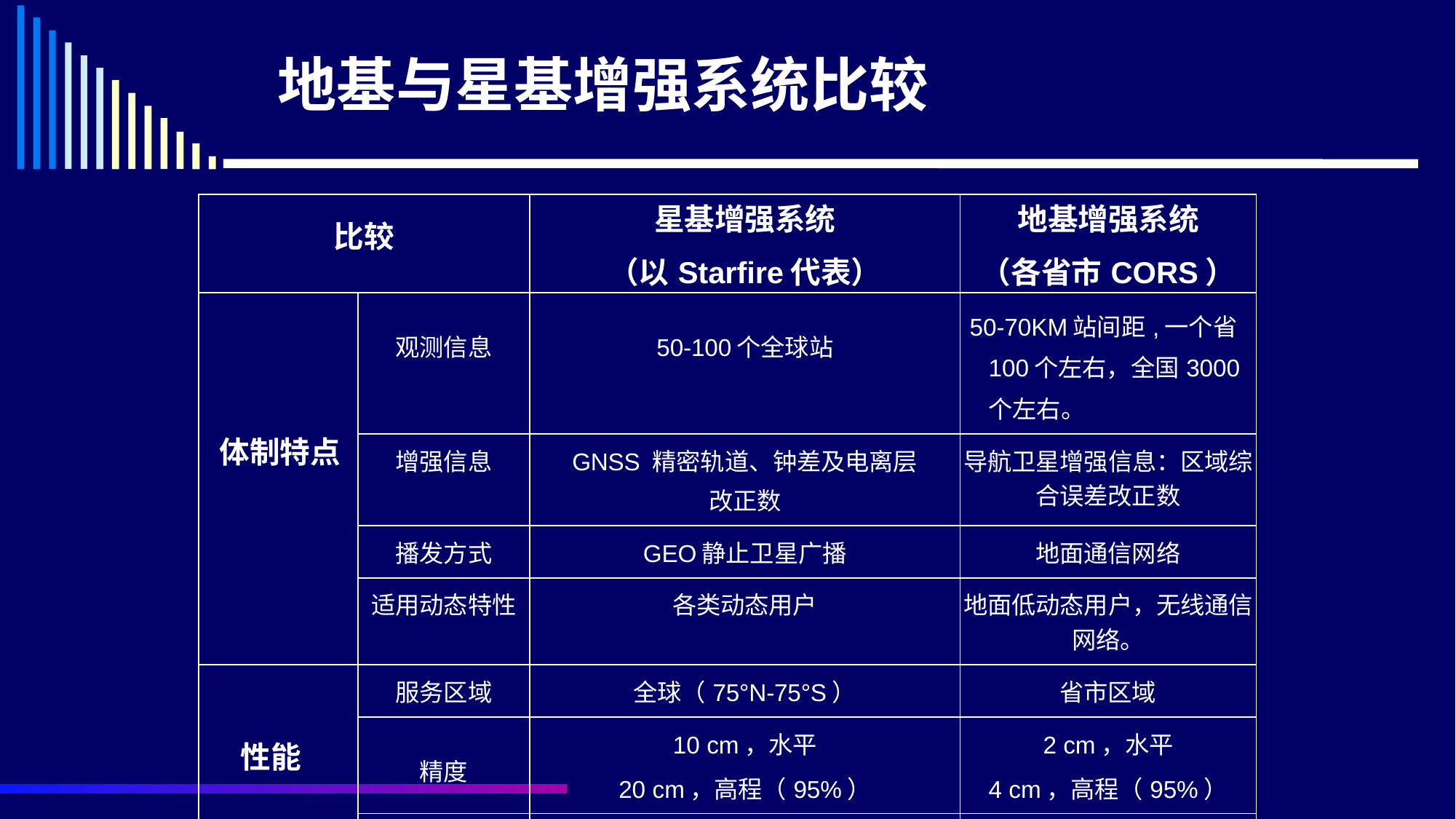

# 地基与星基增强系统比较
| 比较 |  | 星基增强系统 （以Starfire代表） | 地基增强系统 （各省市CORS） |
| --- | --- | --- | --- |
| 体制特点 | 观测信息 | 50-100个全球站 | 50-70KM站间距,一个省100个左右，全国3000个左右。 |
|  | 增强信息 | GNSS 精密轨道、钟差及电离层 改正数 | 导航卫星增强信息：区域综合误差改正数 |
|  | 播发方式 | GEO静止卫星广播 | 地面通信网络 |
|  | 适用动态特性 | 各类动态用户 | 地面低动态用户，无线通信网络。 |
| 性能 | 服务区域 | 全球（75°N-75°S） | 省市区域 |
|  | 精度 | 10 cm，水平 20 cm，高程（95%） | 2 cm，水平 4 cm，高程（95%） |
|  | 收敛时间 | 20-30 min | 1-2 min |